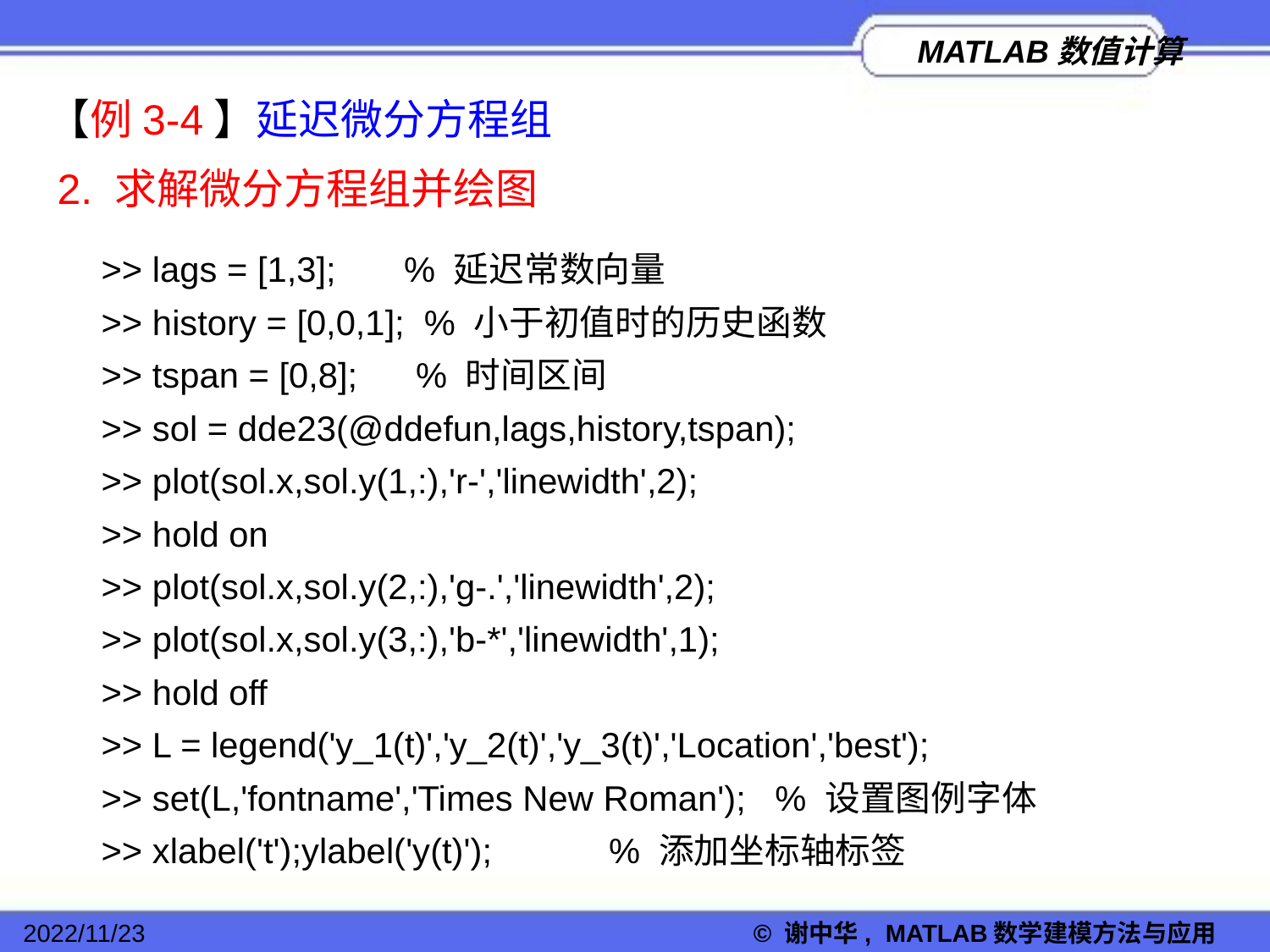

【例3-4】延迟微分方程组
2. 求解微分方程组并绘图
>> lags = [1,3];       % 延迟常数向量
>> history = [0,0,1];  % 小于初值时的历史函数
>> tspan = [0,8];      % 时间区间
>> sol = dde23(@ddefun,lags,history,tspan);
>> plot(sol.x,sol.y(1,:),'r-','linewidth',2);
>> hold on
>> plot(sol.x,sol.y(2,:),'g-.','linewidth',2);
>> plot(sol.x,sol.y(3,:),'b-*','linewidth',1);
>> hold off
>> L = legend('y_1(t)','y_2(t)','y_3(t)','Location','best');
>> set(L,'fontname','Times New Roman');   % 设置图例字体
>> xlabel('t');ylabel('y(t)');            % 添加坐标轴标签
2022/11/23
© 谢中华,  MATLAB数学建模方法与应用